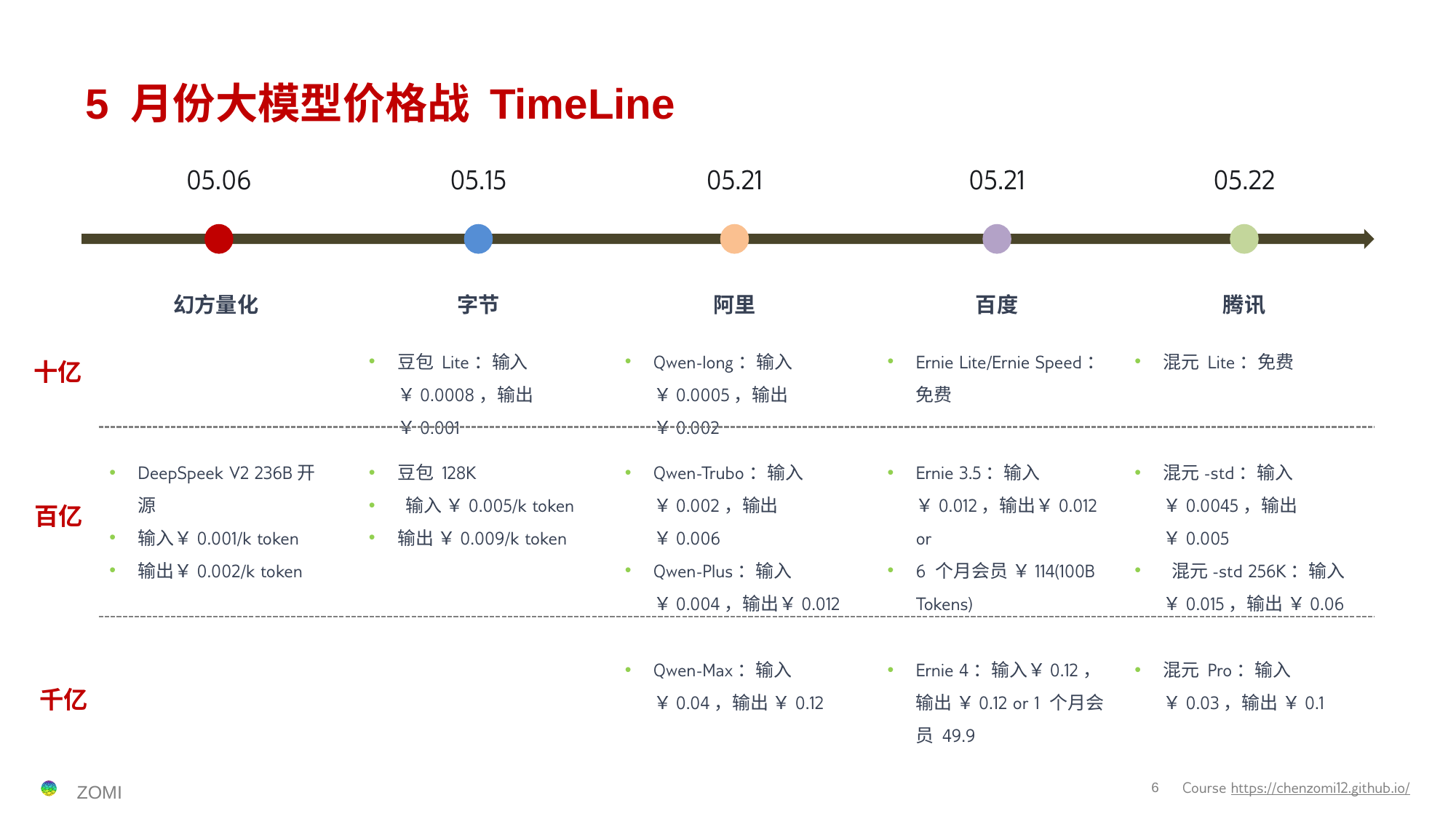

# 5 月份大模型价格战 TimeLine
05.06
05.15
05.21
05.21
05.22

幻方量化
字节
阿里
百度
腾讯
豆包 Lite：输入 ￥0.0008，输出 ￥0.001
Qwen-long：输入 ￥0.0005，输出 ￥0.002
Ernie Lite/Ernie Speed：免费
混元 Lite：免费
十亿
DeepSpeek V2 236B开源
输入￥0.001/k token
输出￥0.002/k token
豆包 128K
 输入 ￥0.005/k token
输出 ￥0.009/k token
Qwen-Trubo：输入 ￥0.002，输出￥0.006
Qwen-Plus：输入 ￥0.004，输出￥0.012
Ernie 3.5：输入 ￥0.012，输出￥0.012 or
6 个月会员 ￥114(100B Tokens)
混元-std：输入 ￥0.0045，输出 ￥0.005
 混元-std 256K：输入 ￥0.015，输出 ￥0.06
百亿
Qwen-Max：输入 ￥0.04，输出 ￥0.12
Ernie 4：输入￥0.12， 输出 ￥0.12 or 1 个月会员 49.9
混元 Pro：输入 ￥0.03，输出 ￥0.1
千亿